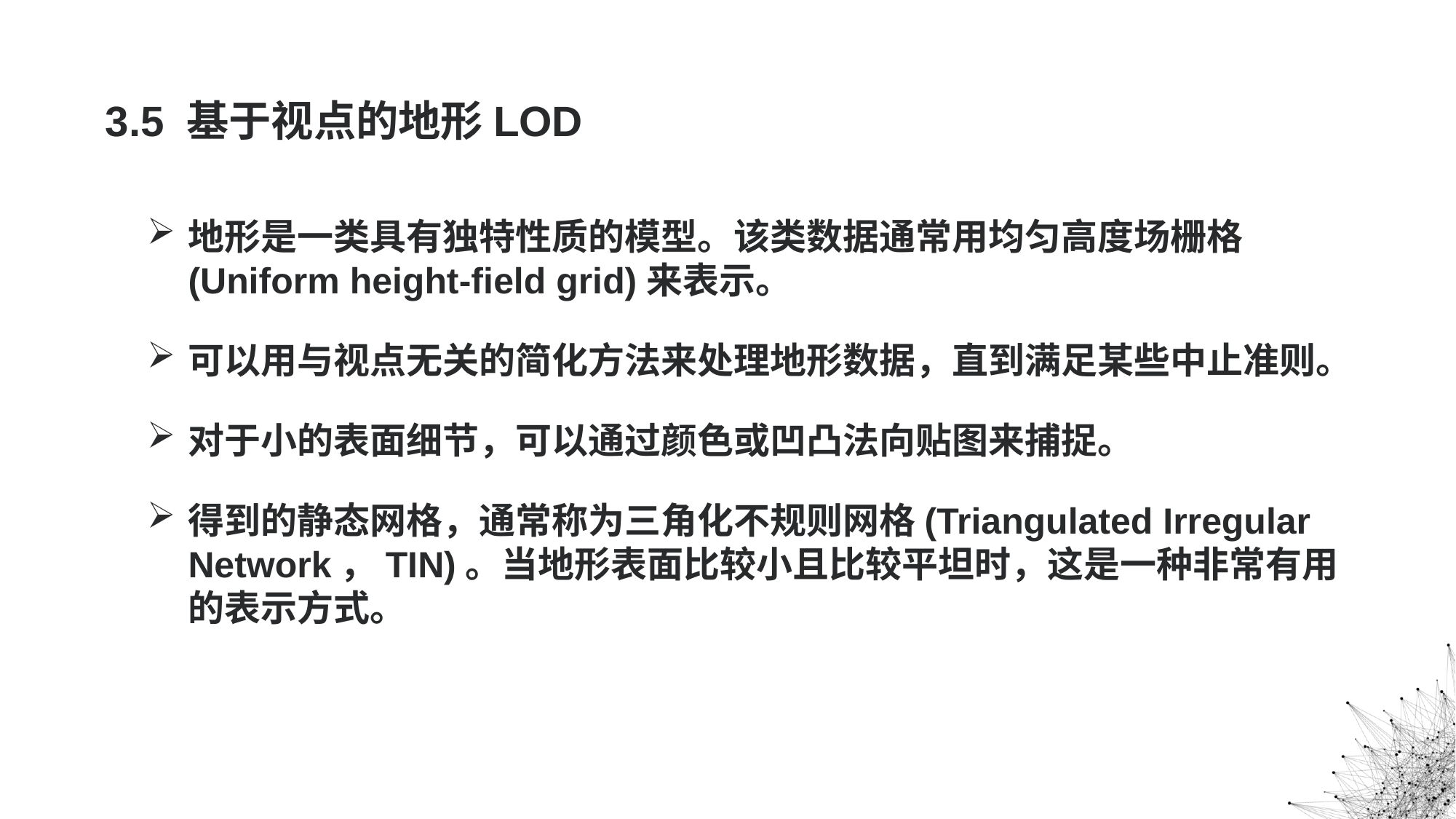

# 3.5 基于视点的地形LOD
地形是一类具有独特性质的模型。该类数据通常用均匀高度场栅格(Uniform height-field grid)来表示。
可以用与视点无关的简化方法来处理地形数据，直到满足某些中止准则。
对于小的表面细节，可以通过颜色或凹凸法向贴图来捕捉。
得到的静态网格，通常称为三角化不规则网格(Triangulated Irregular Network，TIN)。当地形表面比较小且比较平坦时，这是一种非常有用的表示方式。